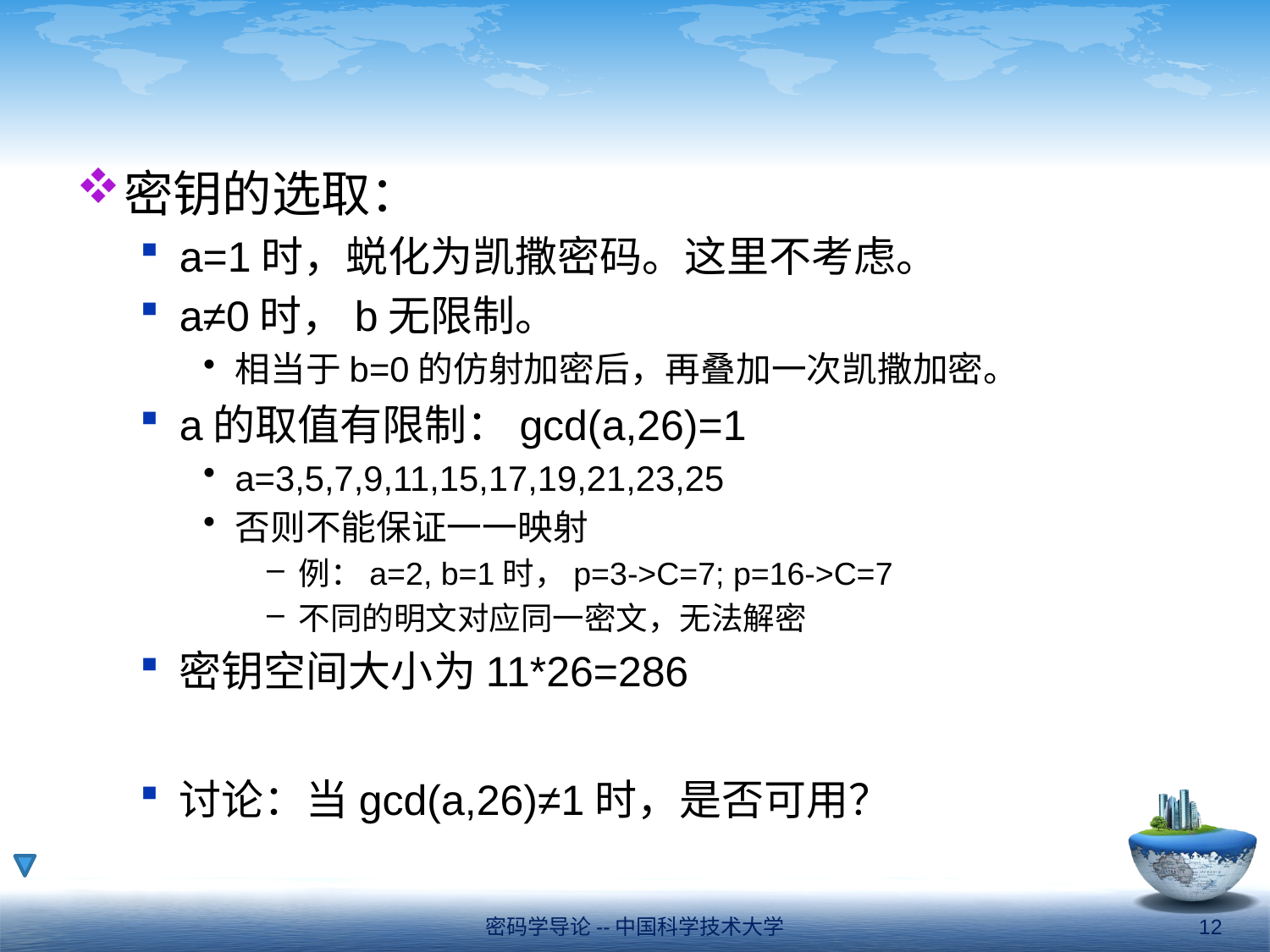

#
密钥的选取：
a=1时，蜕化为凯撒密码。这里不考虑。
a≠0时，b无限制。
相当于b=0的仿射加密后，再叠加一次凯撒加密。
a的取值有限制：gcd(a,26)=1
a=3,5,7,9,11,15,17,19,21,23,25
否则不能保证一一映射
例：a=2, b=1时，p=3->C=7; p=16->C=7
不同的明文对应同一密文，无法解密
密钥空间大小为11*26=286

讨论：当gcd(a,26)≠1时，是否可用？

密码学导论--中国科学技术大学
12